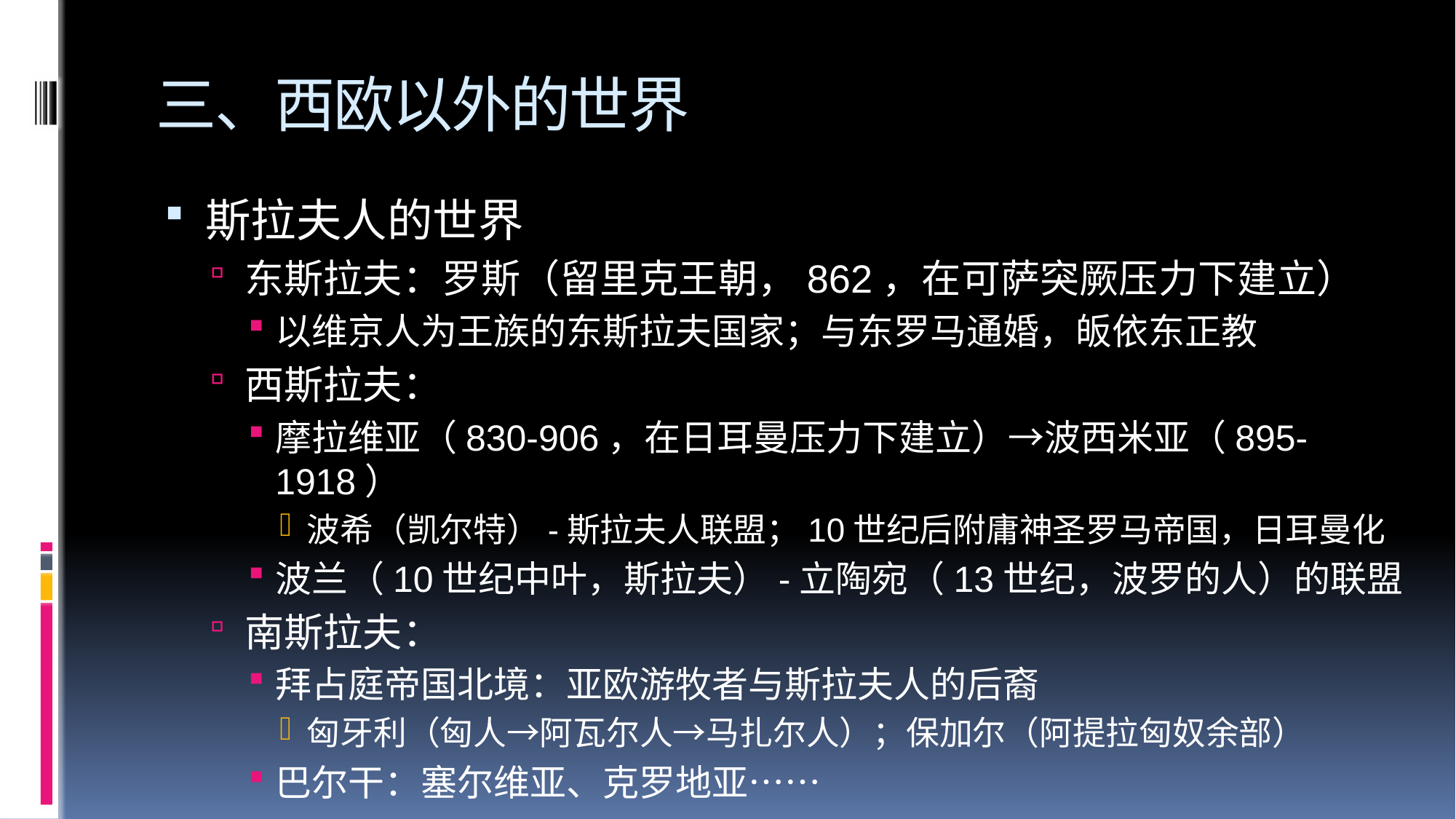

# 三、西欧以外的世界
斯拉夫人的世界
东斯拉夫：罗斯（留里克王朝，862，在可萨突厥压力下建立）
以维京人为王族的东斯拉夫国家；与东罗马通婚，皈依东正教
西斯拉夫：
摩拉维亚（830-906，在日耳曼压力下建立）→波西米亚（895-1918）
波希（凯尔特）-斯拉夫人联盟；10世纪后附庸神圣罗马帝国，日耳曼化
波兰（10世纪中叶，斯拉夫）-立陶宛（13世纪，波罗的人）的联盟
南斯拉夫：
拜占庭帝国北境：亚欧游牧者与斯拉夫人的后裔
匈牙利（匈人→阿瓦尔人→马扎尔人）；保加尔（阿提拉匈奴余部）
巴尔干：塞尔维亚、克罗地亚……